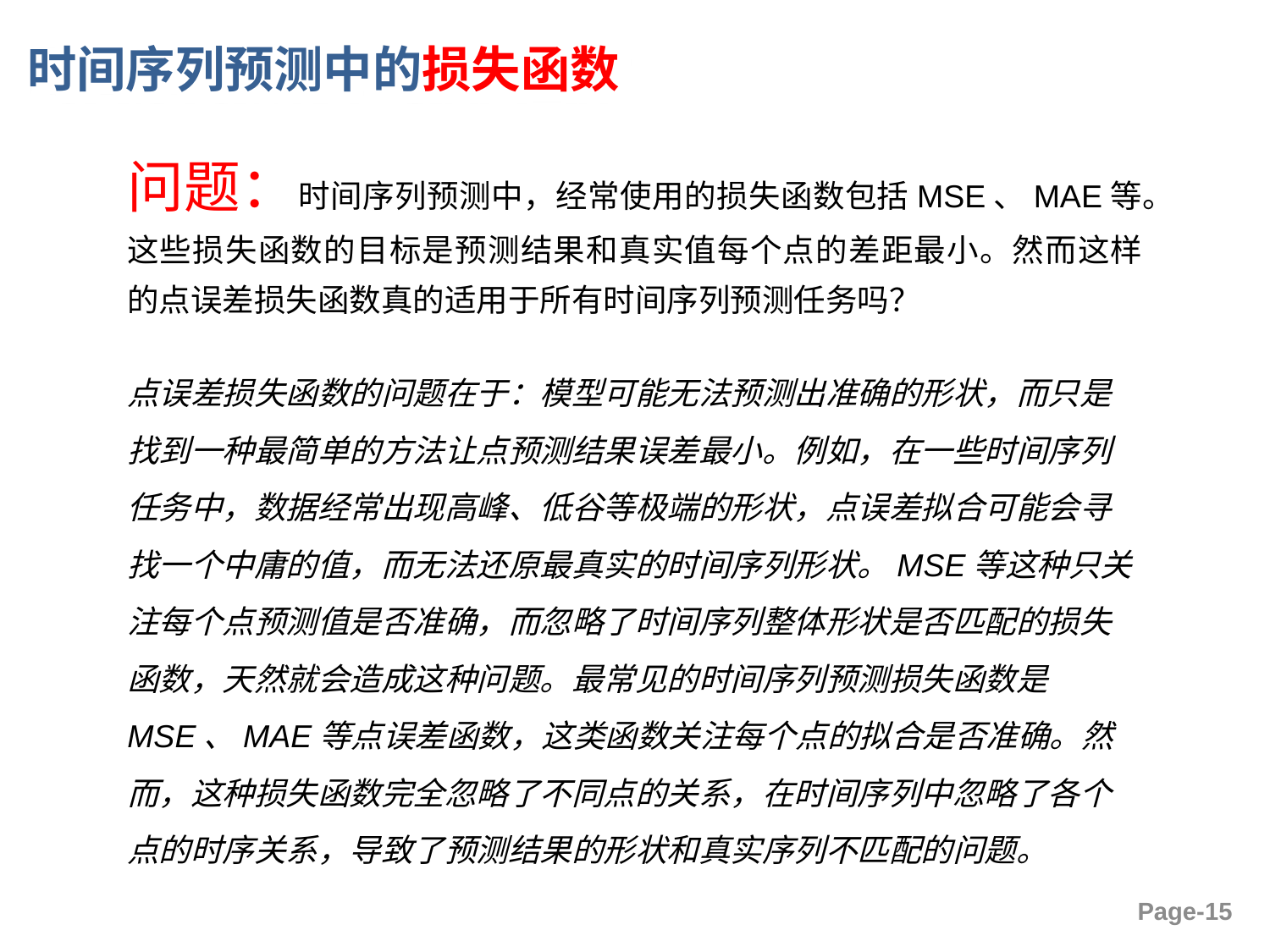

# 时间序列预测中的损失函数
问题：时间序列预测中，经常使用的损失函数包括MSE、MAE等。这些损失函数的目标是预测结果和真实值每个点的差距最小。然而这样的点误差损失函数真的适用于所有时间序列预测任务吗？
点误差损失函数的问题在于：模型可能无法预测出准确的形状，而只是找到一种最简单的方法让点预测结果误差最小。例如，在一些时间序列任务中，数据经常出现高峰、低谷等极端的形状，点误差拟合可能会寻找一个中庸的值，而无法还原最真实的时间序列形状。MSE等这种只关注每个点预测值是否准确，而忽略了时间序列整体形状是否匹配的损失函数，天然就会造成这种问题。最常见的时间序列预测损失函数是MSE、MAE等点误差函数，这类函数关注每个点的拟合是否准确。然而，这种损失函数完全忽略了不同点的关系，在时间序列中忽略了各个点的时序关系，导致了预测结果的形状和真实序列不匹配的问题。

Page-15